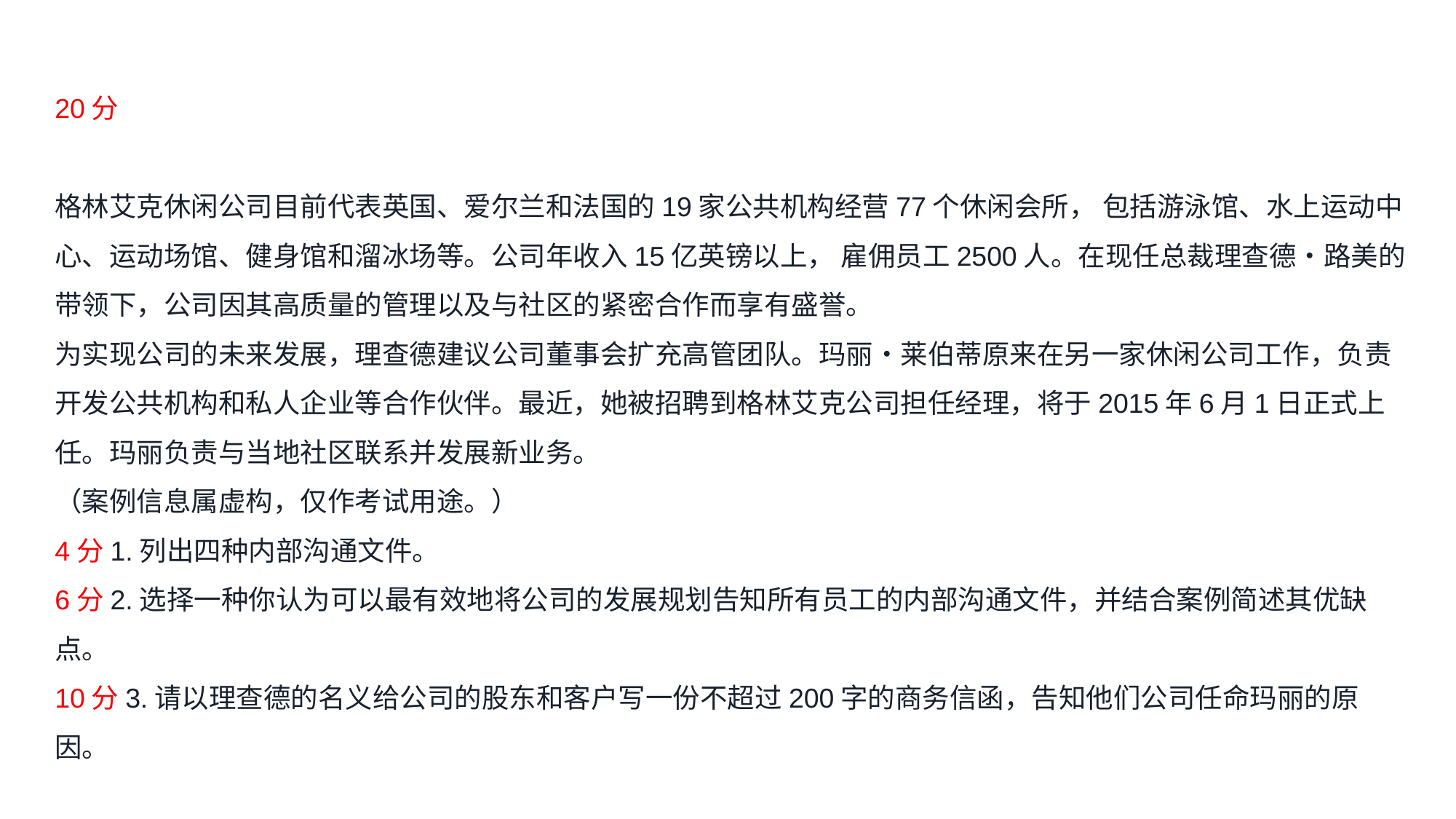

20分

格林艾克休闲公司目前代表英国、爱尔兰和法国的19家公共机构经营77个休闲会所， 包括游泳馆、水上运动中心、运动场馆、健身馆和溜冰场等。公司年收入15亿英镑以上， 雇佣员工2500人。在现任总裁理查德•路美的带领下，公司因其高质量的管理以及与社区的紧密合作而享有盛誉。
为实现公司的未来发展，理查德建议公司董事会扩充高管团队。玛丽•莱伯蒂原来在另一家休闲公司工作，负责开发公共机构和私人企业等合作伙伴。最近，她被招聘到格林艾克公司担任经理，将于2015年6月1日正式上任。玛丽负责与当地社区联系并发展新业务。
（案例信息属虚构，仅作考试用途。）
4分1.列出四种内部沟通文件。
6分2.选择一种你认为可以最有效地将公司的发展规划告知所有员工的内部沟通文件，并结合案例简述其优缺点。
10分3.请以理查德的名义给公司的股东和客户写一份不超过200字的商务信函，告知他们公司任命玛丽的原因。